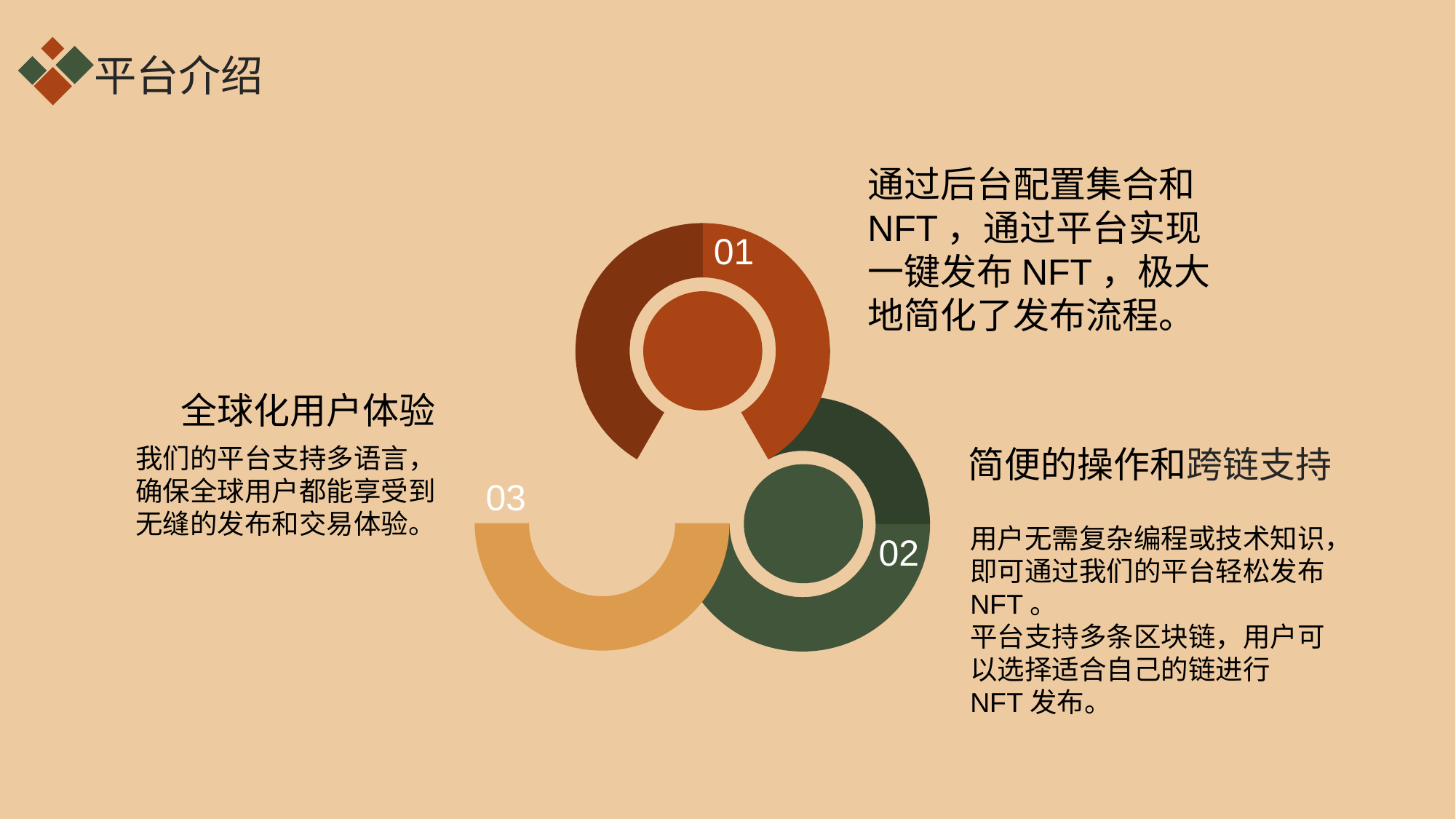

平台介绍

通过后台配置集合和NFT，通过平台实现一键发布NFT，极大地简化了发布流程。

01

03

全球化用户体验
我们的平台支持多语言，确保全球用户都能享受到无缝的发布和交易体验。
简便的操作和跨链支持

用户无需复杂编程或技术知识，即可通过我们的平台轻松发布NFT。
平台支持多条区块链，用户可以选择适合自己的链进行NFT发布。

02